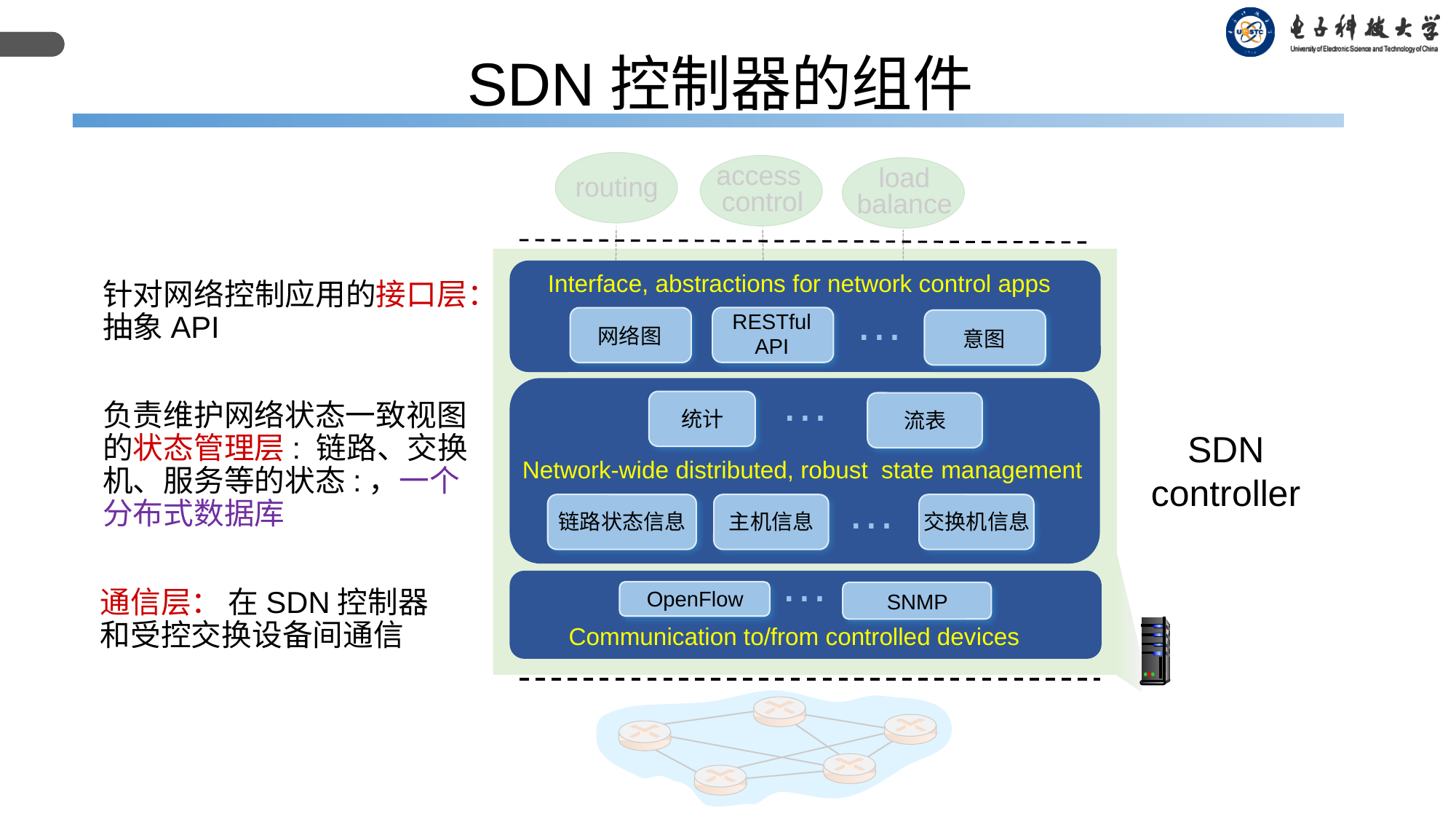

SDN控制器的组件

routing

access
control

load
balance

Interface, abstractions for network control apps
针对网络控制应用的接口层：抽象API
…
RESTful
API

网络图

意图
…

统计

流表
负责维护网络状态一致视图的状态管理层: 链路、交换机、服务等的状态:，一个分布式数据库
SDN
controller
Network-wide distributed, robust  state management
…

链路状态信息

主机信息

交换机信息
…

OpenFlow

通信层： 在SDN控制器和受控交换设备间通信

SNMP

Communication to/from controlled devices